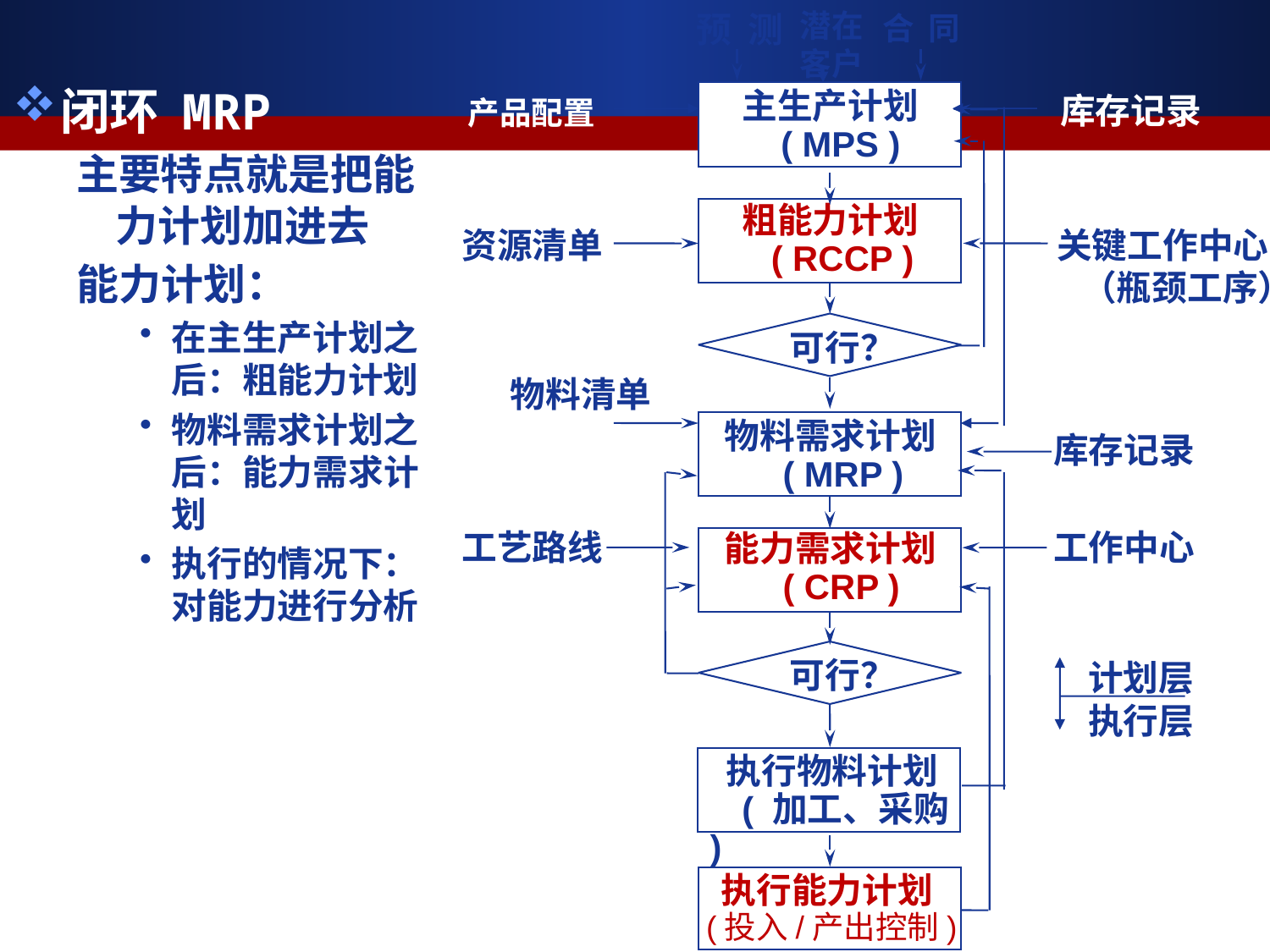

潜在
客户
预  测

合  同

闭环 MRP
主要特点就是把能力计划加进去
能力计划：
在主生产计划之后：粗能力计划
物料需求计划之后：能力需求计划
执行的情况下：对能力进行分析

主生产计划
    ( MPS )
产品配置
库存记录

粗能力计划
   ( RCCP )

资源清单
关键工作中心
  （瓶颈工序）

可行？

物料清单

物料需求计划
      ( MRP )

库存记录

工艺路线
工作中心
能力需求计划
      ( CRP )

可行？
计划层

执行层

   执行物料计划
     ( 加工、采购 )

 执行能力计划
(投入/产出控制)